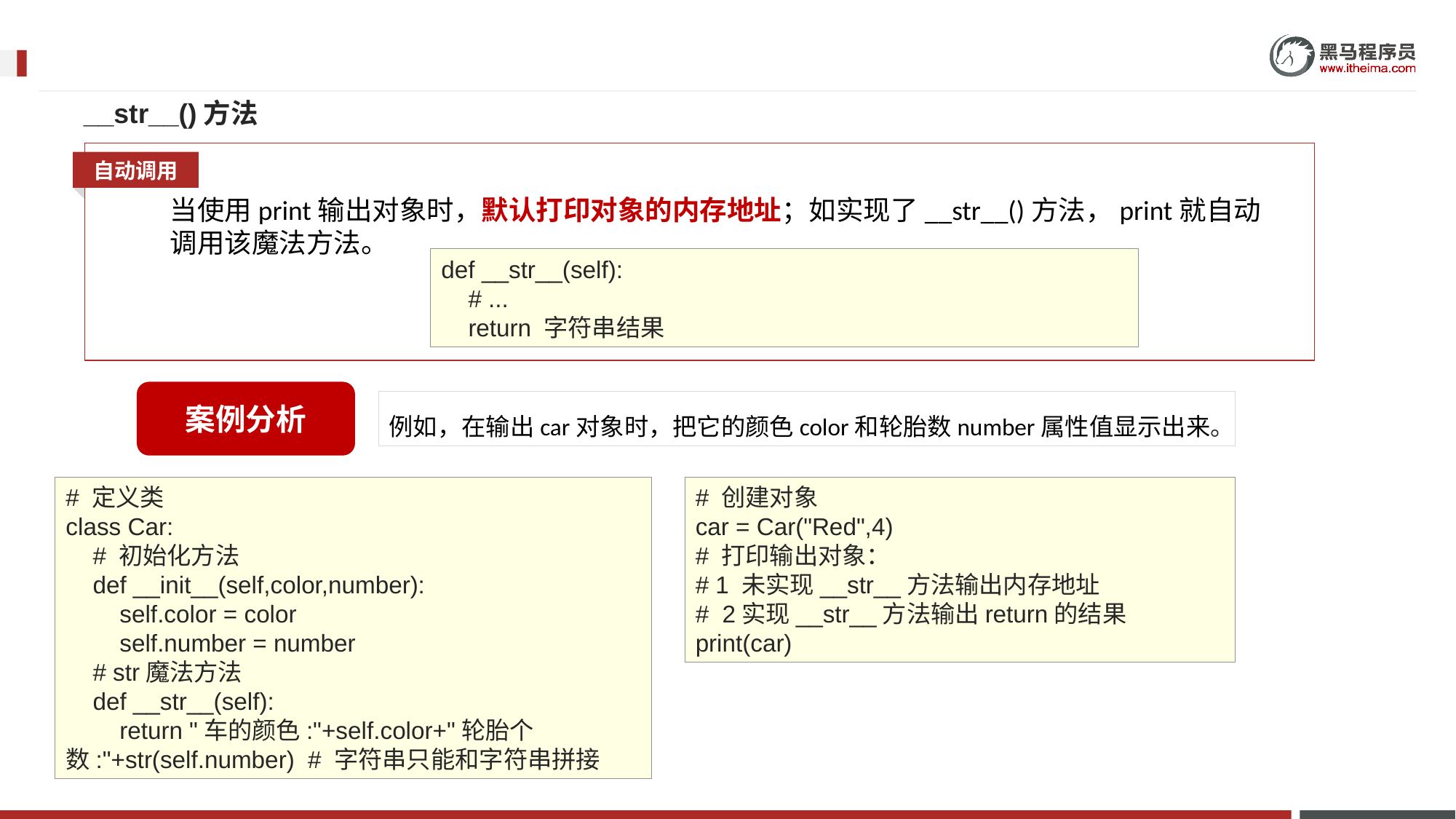

__str__()方法

自动调用

当使用print输出对象时，默认打印对象的内存地址；如实现了__str__()方法，print就自动调用该魔法方法。
def __str__(self):
    # ...
    return 字符串结果
案例分析
例如，在输出car对象时，把它的颜色color和轮胎数number属性值显示出来。
# 定义类
class Car:
    # 初始化方法
    def __init__(self,color,number):
        self.color = color
        self.number = number
    # str魔法方法
    def __str__(self):
        return "车的颜色:"+self.color+"轮胎个数:"+str(self.number)  # 字符串只能和字符串拼接
# 创建对象
car = Car("Red",4)
# 打印输出对象：
# 1 未实现__str__方法输出内存地址
#  2实现__str__方法输出return的结果
print(car)